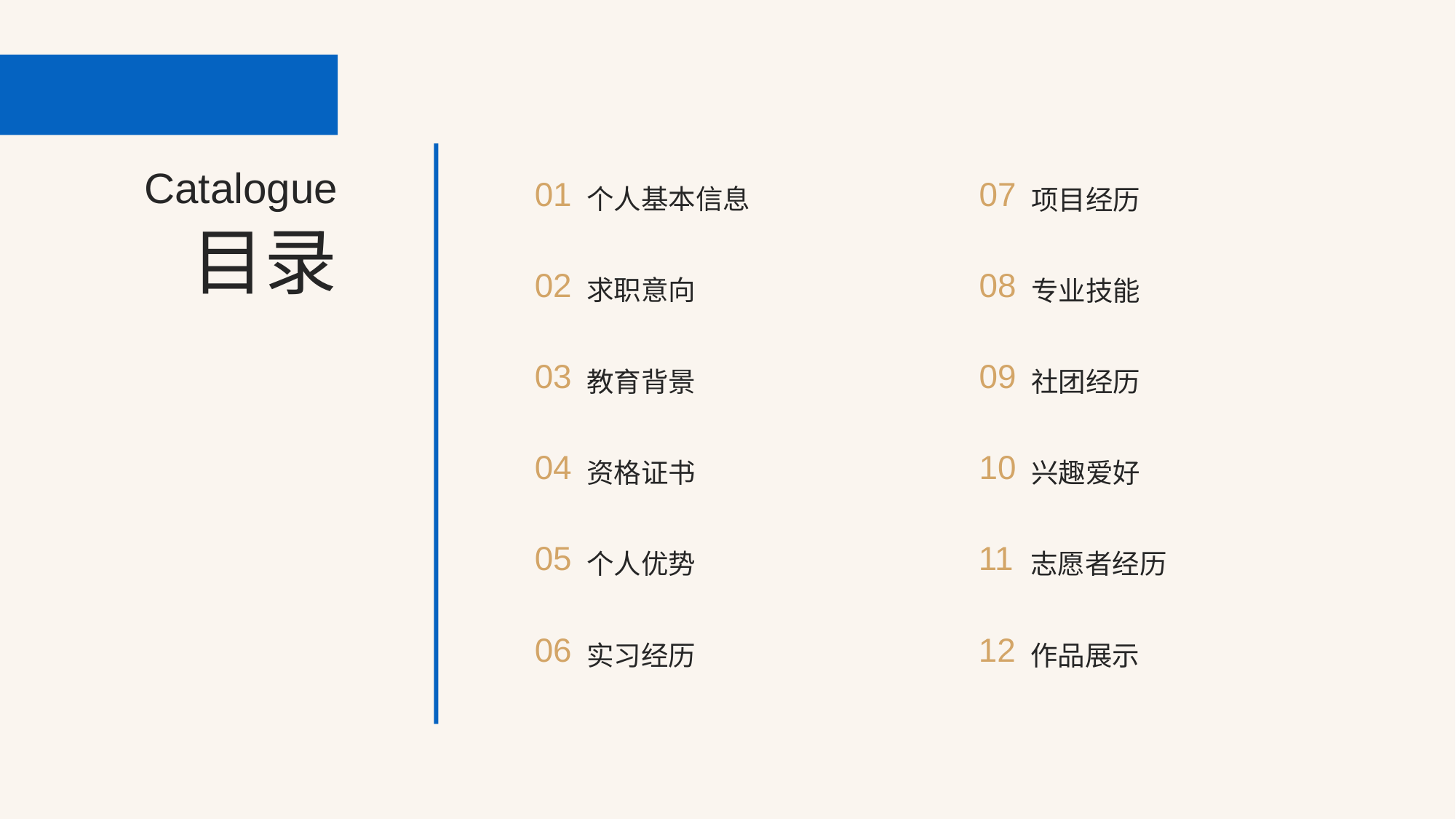

Catalogue
01
07
个人基本信息
项目经历
目录
02
08
求职意向
专业技能
03
09
教育背景
社团经历

04
10
资格证书
兴趣爱好
05
11
个人优势
志愿者经历
06
12
实习经历
作品展示